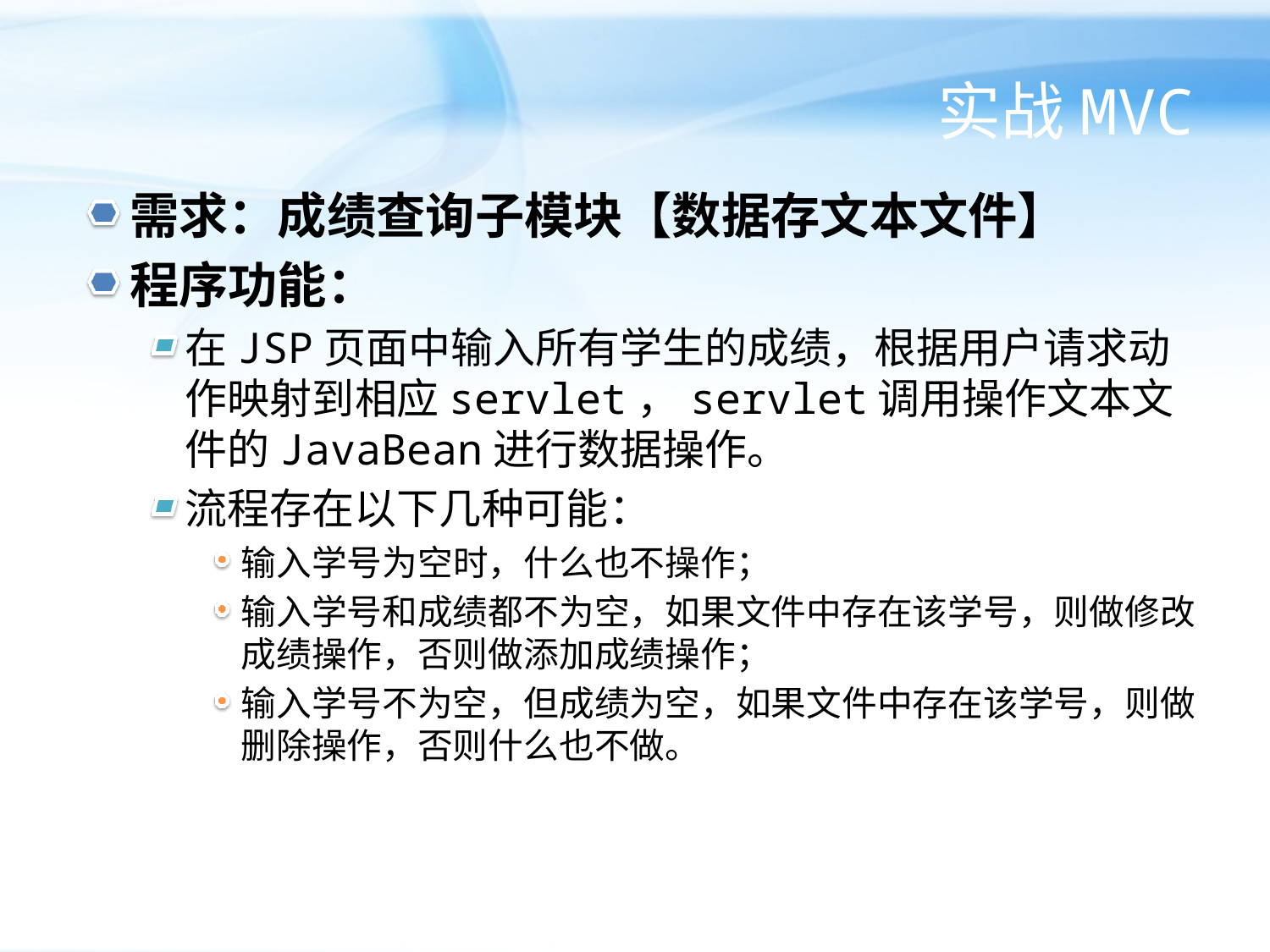

# 实战MVC
需求：成绩查询子模块【数据存文本文件】
程序功能：
在JSP页面中输入所有学生的成绩，根据用户请求动作映射到相应servlet，servlet调用操作文本文件的JavaBean进行数据操作。
流程存在以下几种可能：
输入学号为空时，什么也不操作；
输入学号和成绩都不为空，如果文件中存在该学号，则做修改成绩操作，否则做添加成绩操作；
输入学号不为空，但成绩为空，如果文件中存在该学号，则做删除操作，否则什么也不做。